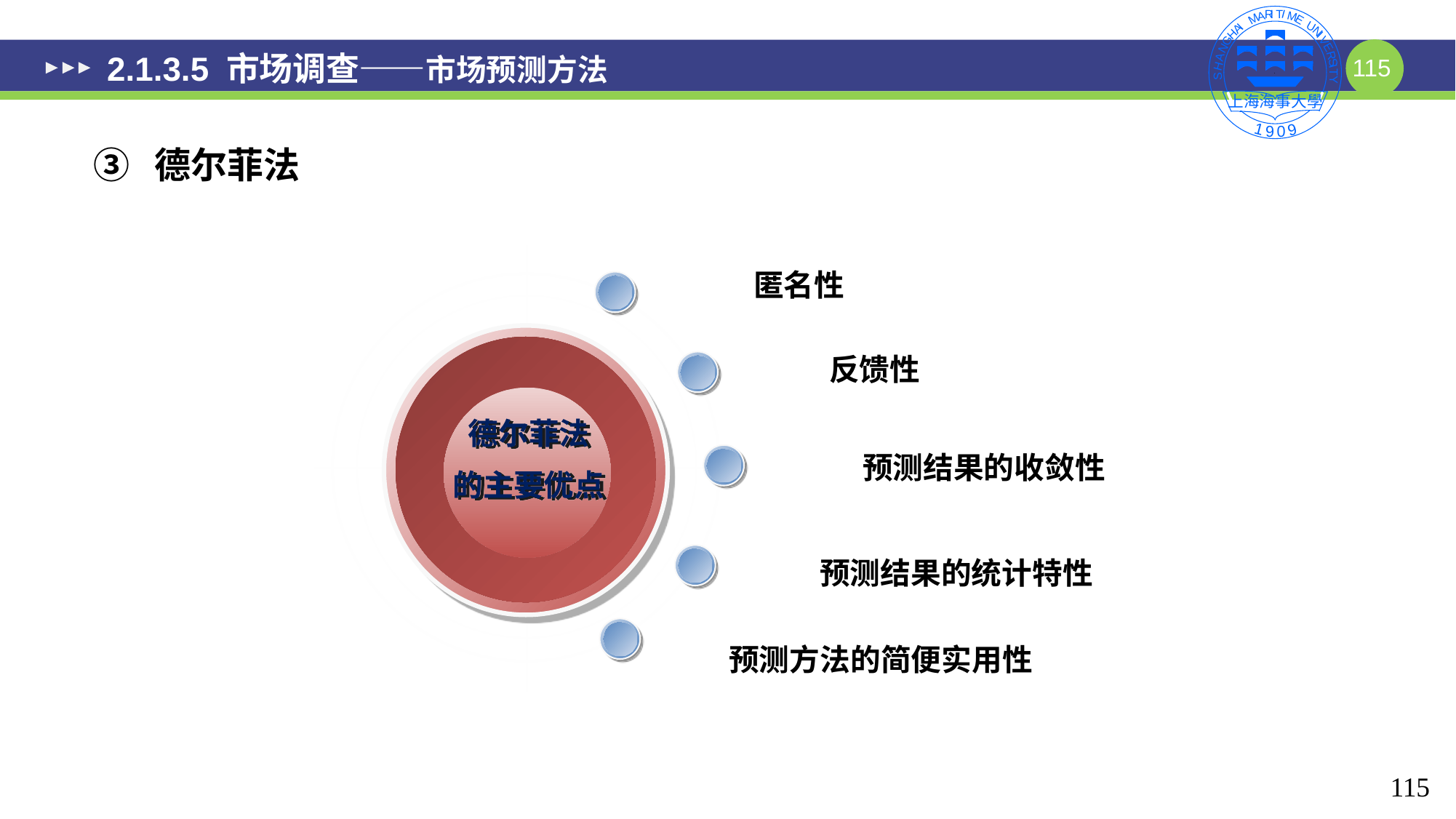

# 2.1.3.5 市场调查——市场预测方法
③  德尔菲法

匿名性

反馈性

德尔菲法
的主要优点
预测结果的收敛性

预测结果的统计特性

预测方法的简便实用性
115
115